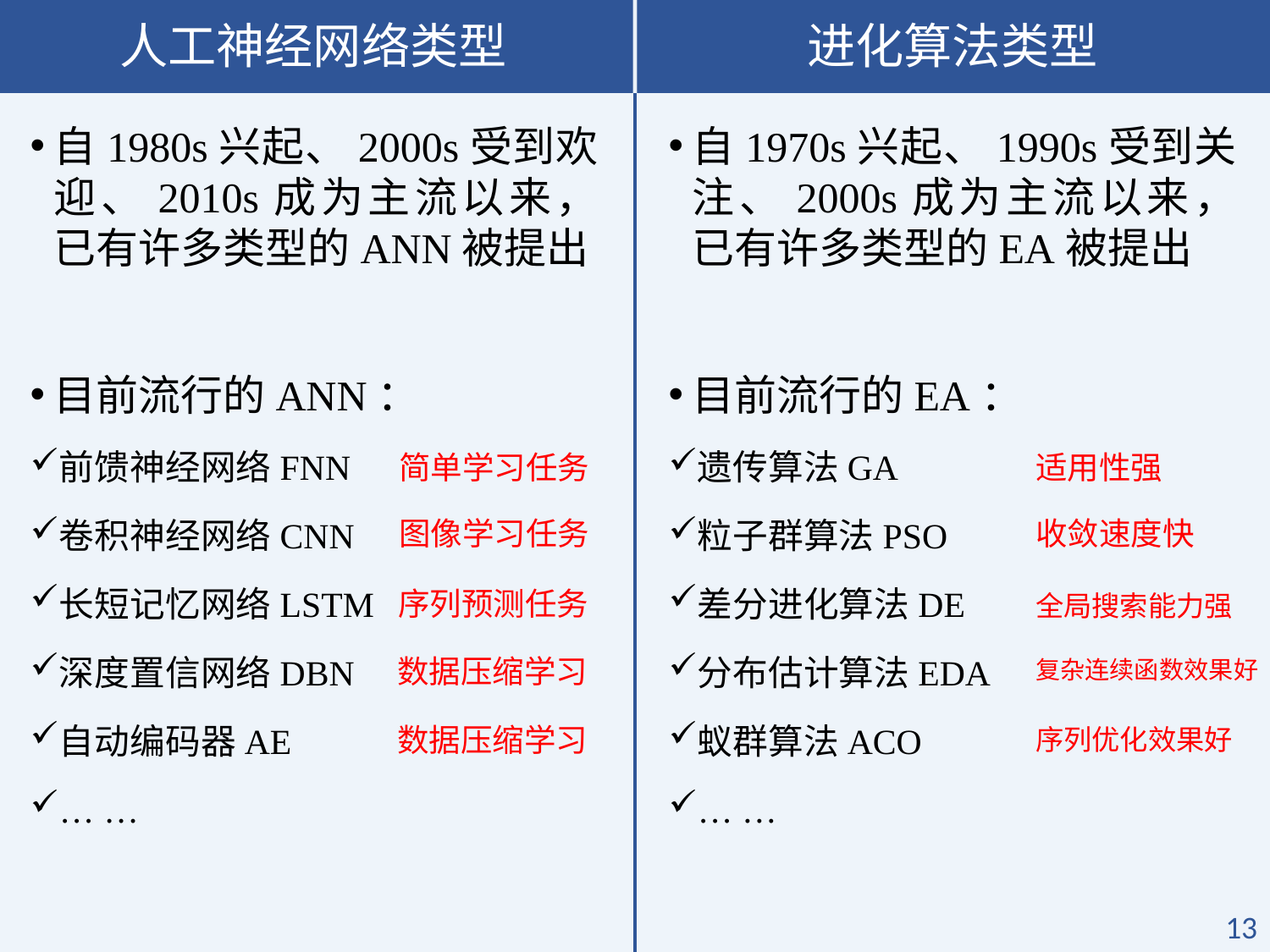

进化算法类型
人工神经网络类型
自1980s兴起、2000s受到欢迎、2010s成为主流以来，已有许多类型的ANN被提出

目前流行的ANN：
前馈神经网络FNN
卷积神经网络CNN
长短记忆网络LSTM
深度置信网络DBN
自动编码器AE
… …
自1970s兴起、1990s受到关注、2000s成为主流以来，已有许多类型的EA被提出

目前流行的EA：
遗传算法GA
粒子群算法PSO
差分进化算法DE
分布估计算法EDA
蚁群算法ACO
… …
适用性强
简单学习任务
收敛速度快
图像学习任务
序列预测任务
全局搜索能力强
数据压缩学习
复杂连续函数效果好
数据压缩学习
序列优化效果好